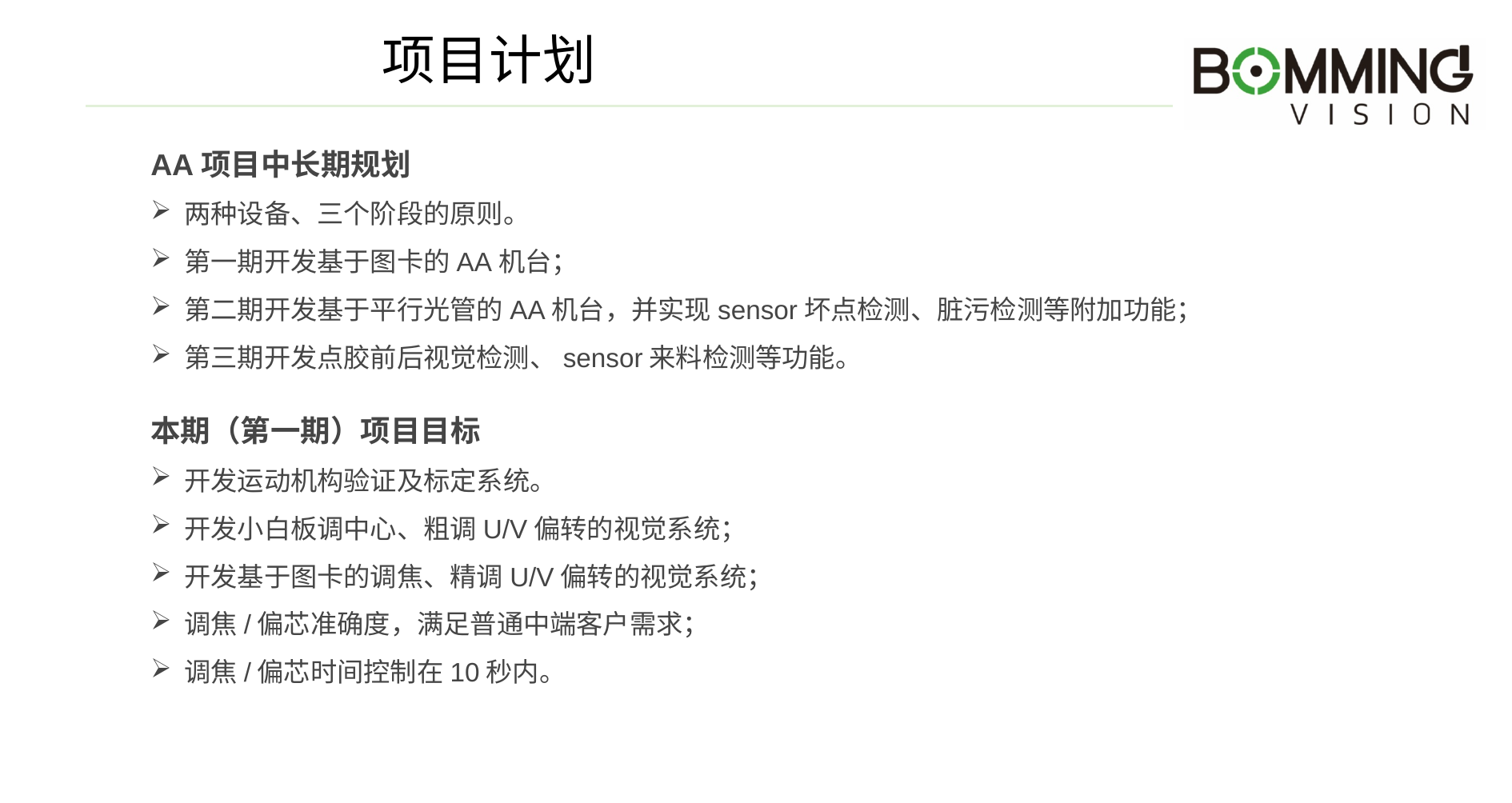

# 项目计划
AA项目中长期规划
 两种设备、三个阶段的原则。
 第一期开发基于图卡的AA机台；
 第二期开发基于平行光管的AA机台，并实现sensor坏点检测、脏污检测等附加功能；
 第三期开发点胶前后视觉检测、sensor来料检测等功能。

本期（第一期）项目目标
 开发运动机构验证及标定系统。
 开发小白板调中心、粗调U/V偏转的视觉系统；
 开发基于图卡的调焦、精调U/V偏转的视觉系统；
 调焦/偏芯准确度，满足普通中端客户需求；
 调焦/偏芯时间控制在10秒内。